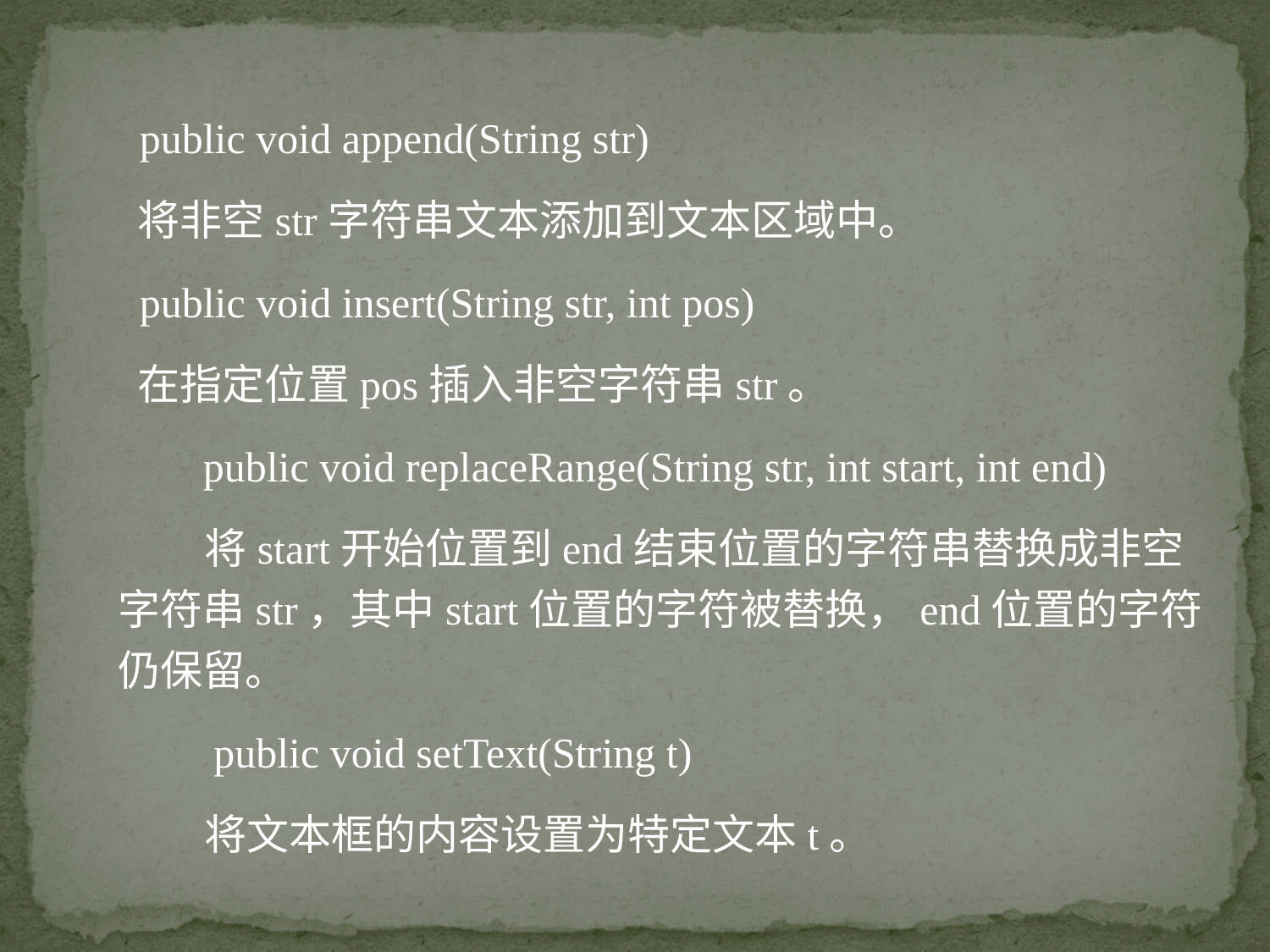

public void append(String str)
 将非空str字符串文本添加到文本区域中。
  public void insert(String str, int pos)
 在指定位置pos插入非空字符串str。
        public void replaceRange(String str, int start, int end)
        将start开始位置到end结束位置的字符串替换成非空字符串str，其中start位置的字符被替换，end位置的字符仍保留。
         public void setText(String t)
        将文本框的内容设置为特定文本t。